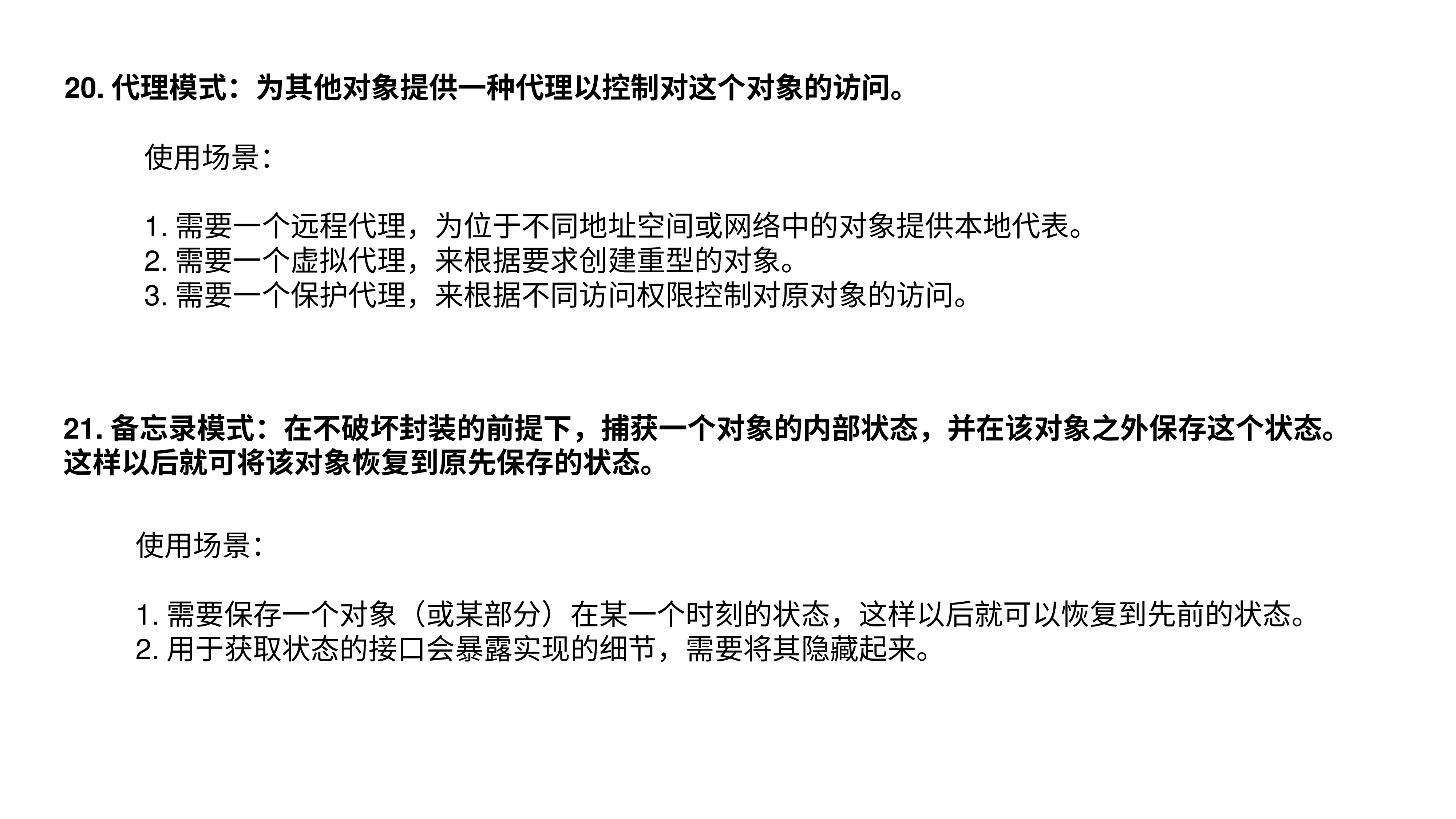

20.代理模式：为其他对象提供一种代理以控制对这个对象的访问。
使用场景：
1.需要一个远程代理，为位于不同地址空间或网络中的对象提供本地代表。
2.需要一个虚拟代理，来根据要求创建重型的对象。
3.需要一个保护代理，来根据不同访问权限控制对原对象的访问。
21.备忘录模式：在不破坏封装的前提下，捕获一个对象的内部状态，并在该对象之外保存这个状态。这样以后就可将该对象恢复到原先保存的状态。
使用场景：
1.需要保存一个对象（或某部分）在某一个时刻的状态，这样以后就可以恢复到先前的状态。
2.用于获取状态的接口会暴露实现的细节，需要将其隐藏起来。